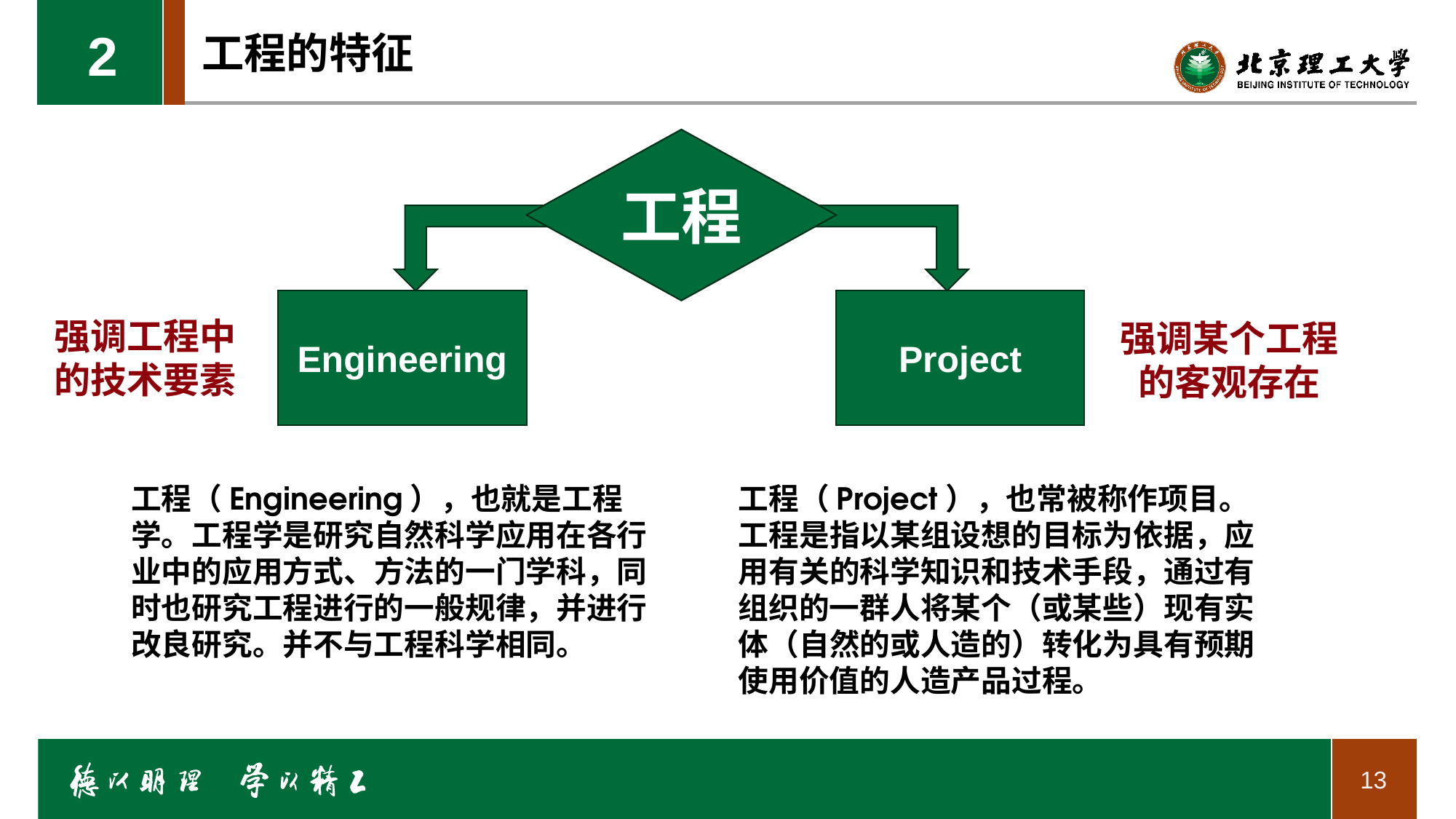

2
# 工程的特征
工程

Engineering
Project
强调工程中的技术要素
强调某个工程的客观存在
工程（Engineering），也就是工程学。工程学是研究自然科学应用在各行业中的应用方式、方法的一门学科，同时也研究工程进行的一般规律，并进行改良研究。并不与工程科学相同。
工程（Project），也常被称作项目。工程是指以某组设想的目标为依据，应用有关的科学知识和技术手段，通过有组织的一群人将某个（或某些）现有实体（自然的或人造的）转化为具有预期使用价值的人造产品过程。